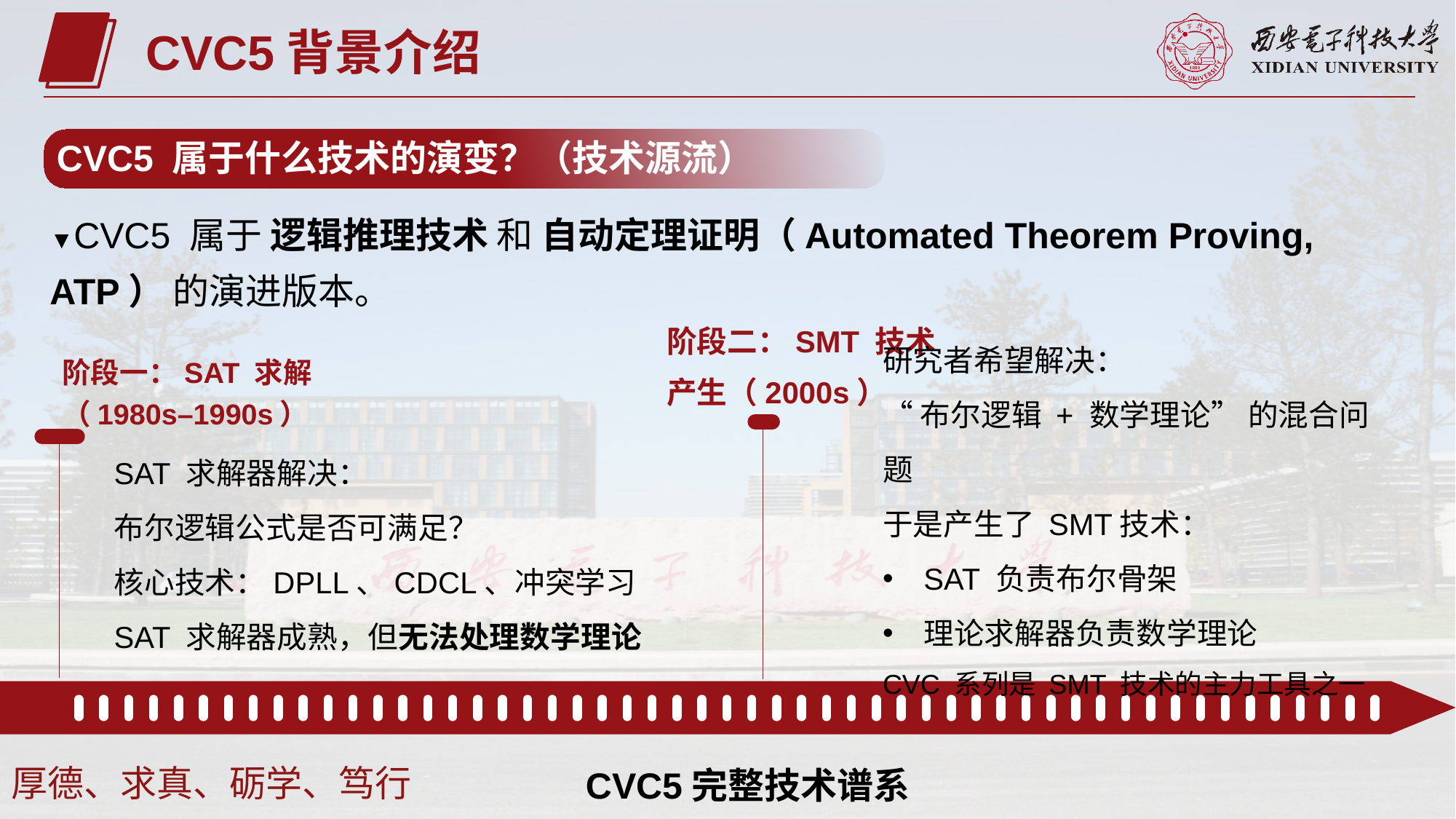

CVC5背景介绍

CVC5 属于什么技术的演变？（技术源流）
▼CVC5 属于 逻辑推理技术 和 自动定理证明（Automated Theorem Proving, ATP） 的演进版本。
阶段二：SMT 技术产生（2000s）
研究者希望解决：
“布尔逻辑 + 数学理论” 的混合问题
于是产生了 SMT技术：
SAT 负责布尔骨架
理论求解器负责数学理论
CVC 系列是 SMT 技术的主力工具之一
阶段一：SAT 求解（1980s–1990s）
SAT 求解器解决：
布尔逻辑公式是否可满足？
核心技术：DPLL、CDCL、冲突学习
SAT 求解器成熟，但无法处理数学理论

CVC5完整技术谱系